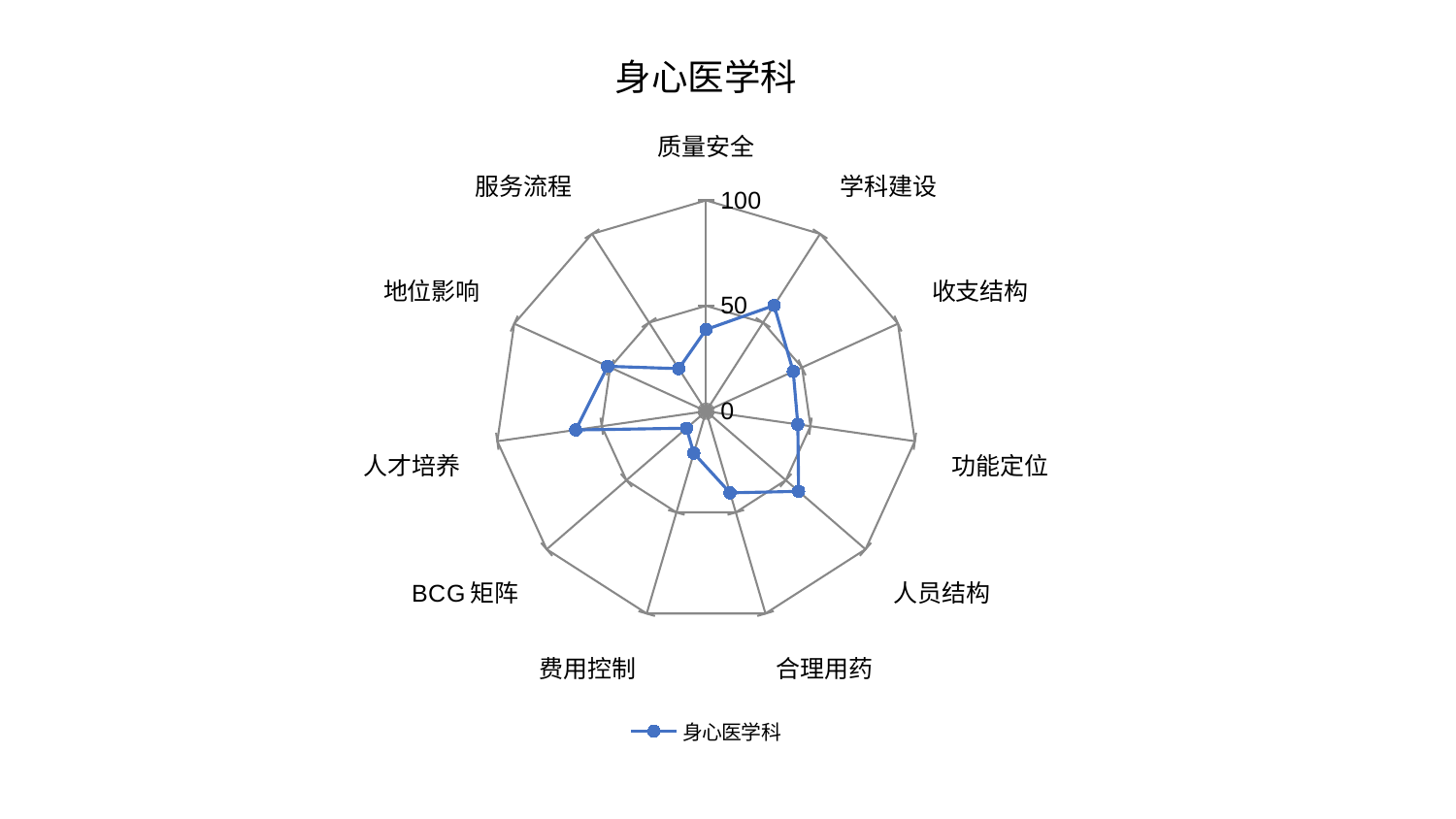

### Chart: 身心医学科

| Category | 身心医学科 |
|---|---|
| 质量安全 | 38.77283508899379 |
| 学科建设 | 59.65029310593578 |
| 收支结构 | 45.436085300332486 |
| 功能定位 | 43.93396809159334 |
| 人员结构 | 58.04216328679877 |
| 合理用药 | 40.33051062519392 |
| 费用控制 | 20.749311909070094 |
| BCG矩阵 | 12.31827652925058 |
| 人才培养 | 62.4604557495172 |
| 地位影响 | 51.317733810173024 |
| 服务流程 | 24.015127054479514 |
116